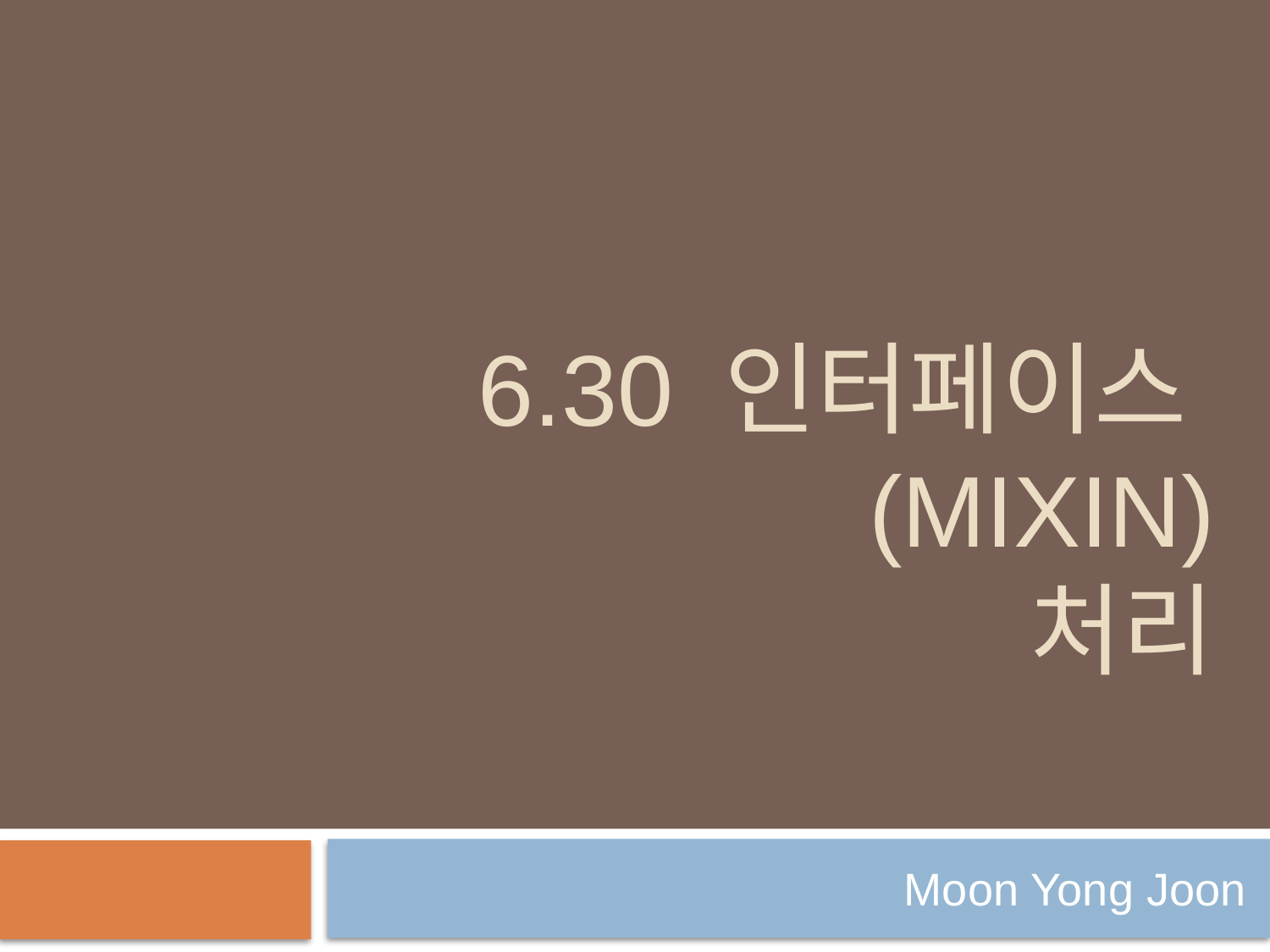

# 6.30 인터페이스 (Mixin) 처리
Moon Yong Joon